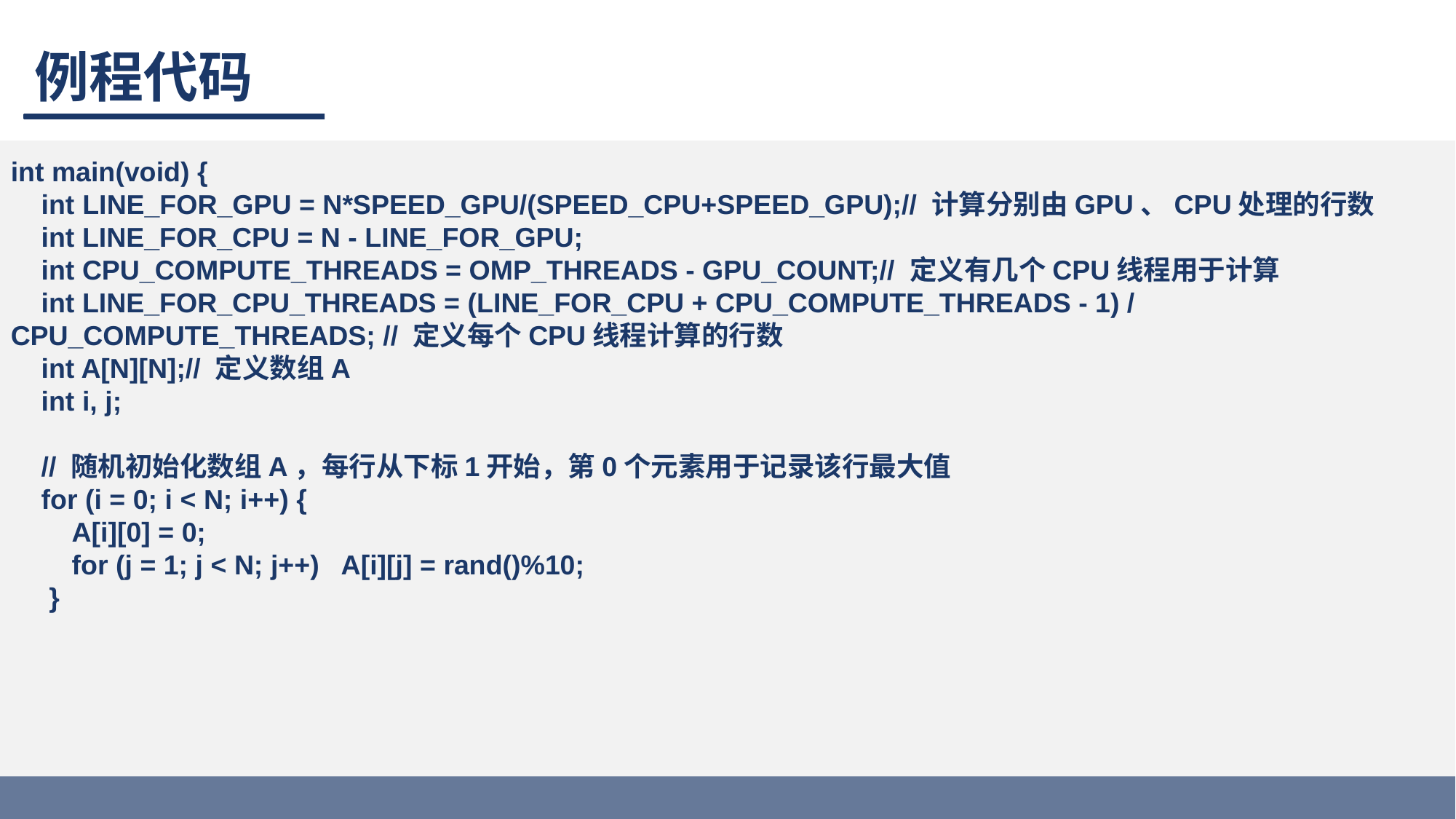

# 例程代码

int main(void) {
    int LINE_FOR_GPU = N*SPEED_GPU/(SPEED_CPU+SPEED_GPU);// 计算分别由GPU、CPU处理的行数
    int LINE_FOR_CPU = N - LINE_FOR_GPU;
    int CPU_COMPUTE_THREADS = OMP_THREADS - GPU_COUNT;// 定义有几个CPU线程用于计算
    int LINE_FOR_CPU_THREADS = (LINE_FOR_CPU + CPU_COMPUTE_THREADS - 1) / CPU_COMPUTE_THREADS; // 定义每个CPU线程计算的行数
    int A[N][N];// 定义数组A
    int i, j;

    // 随机初始化数组A，每行从下标1开始，第0个元素用于记录该行最大值
    for (i = 0; i < N; i++) {
        A[i][0] = 0;
        for (j = 1; j < N; j++)   A[i][j] = rand()%10;
     }